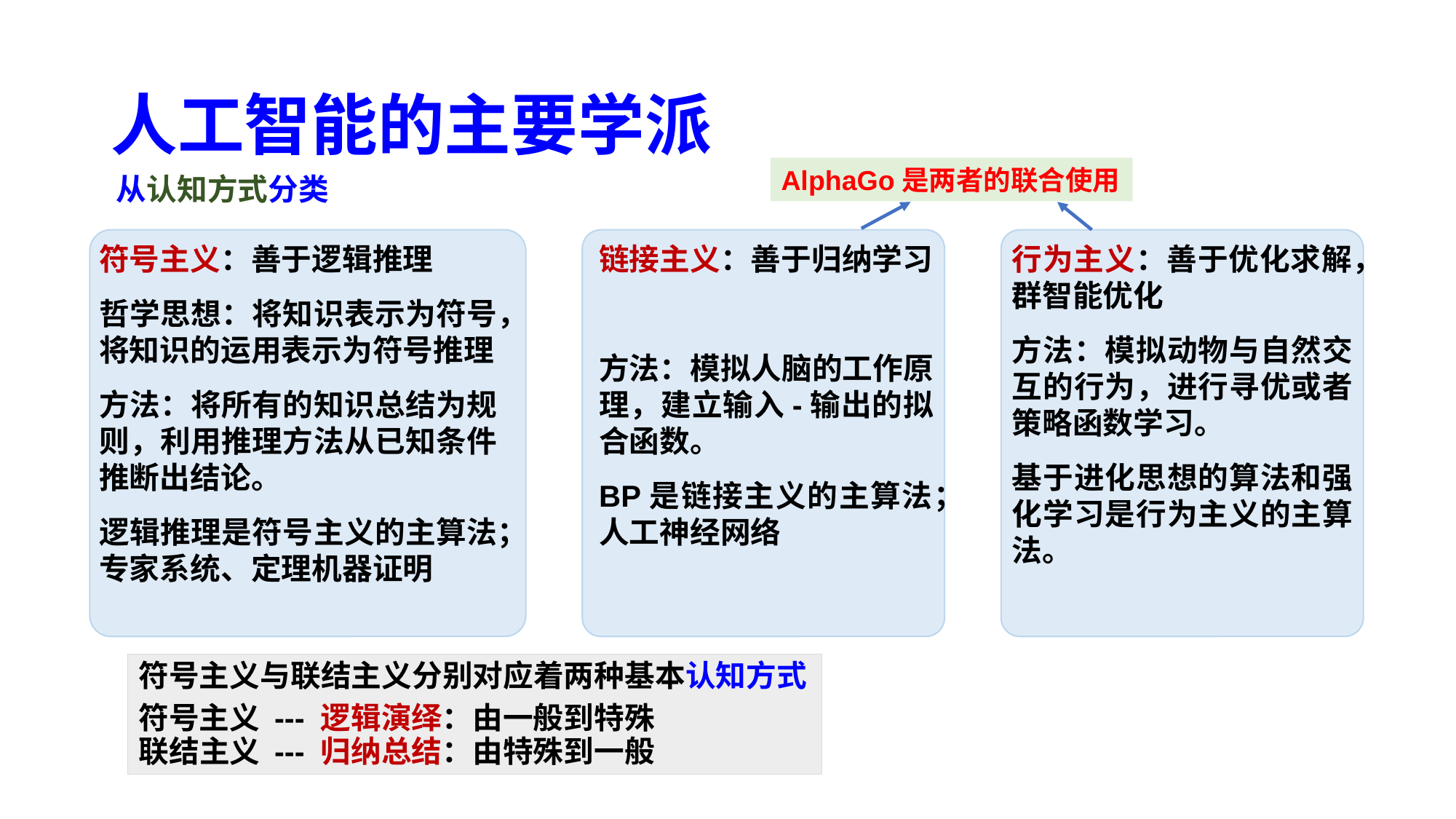

# 人工智能的主要学派

AlphaGo是两者的联合使用
从认知方式分类

链接主义：善于归纳学习

方法：模拟人脑的工作原理，建立输入-输出的拟合函数。
BP是链接主义的主算法；人工神经网络
行为主义：善于优化求解，群智能优化
方法：模拟动物与自然交互的行为，进行寻优或者策略函数学习。
基于进化思想的算法和强化学习是行为主义的主算法。
符号主义：善于逻辑推理
哲学思想：将知识表示为符号，将知识的运用表示为符号推理
方法：将所有的知识总结为规则，利用推理方法从已知条件推断出结论。
逻辑推理是符号主义的主算法；专家系统、定理机器证明

符号主义与联结主义分别对应着两种基本认知方式
符号主义 --- 逻辑演绎：由一般到特殊
联结主义 --- 归纳总结：由特殊到一般